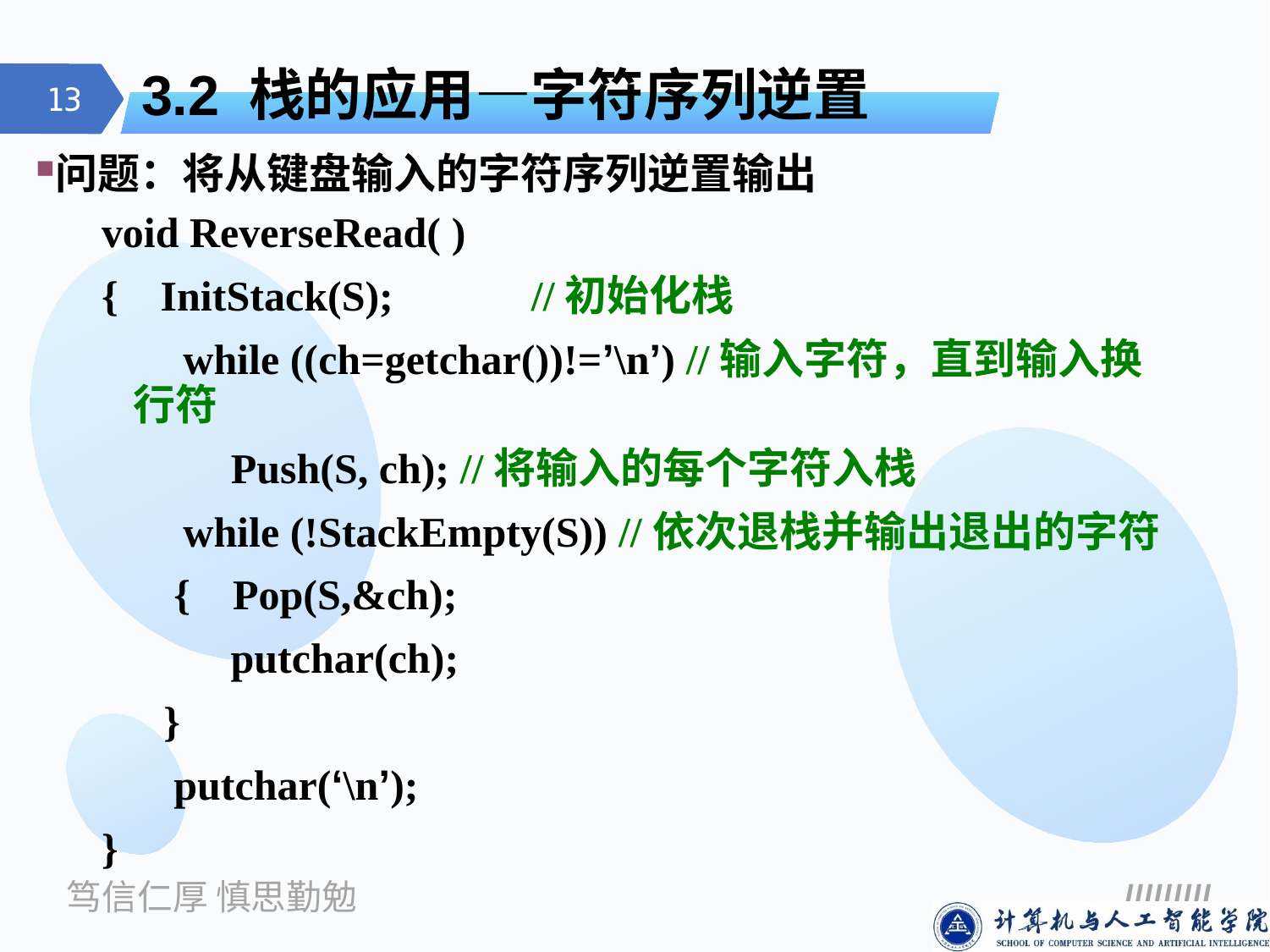

# 3.2 栈的应用—字符序列逆置
问题：将从键盘输入的字符序列逆置输出
void ReverseRead( )
{    InitStack(S);             //初始化栈
  　while ((ch=getchar())!=’\n’) //输入字符，直到输入换行符
       　Push(S, ch); //将输入的每个字符入栈
  　while (!StackEmpty(S)) //依次退栈并输出退出的字符
 　{    Pop(S,&ch);
      　 putchar(ch);
　 }
 　putchar(‘\n’);
}